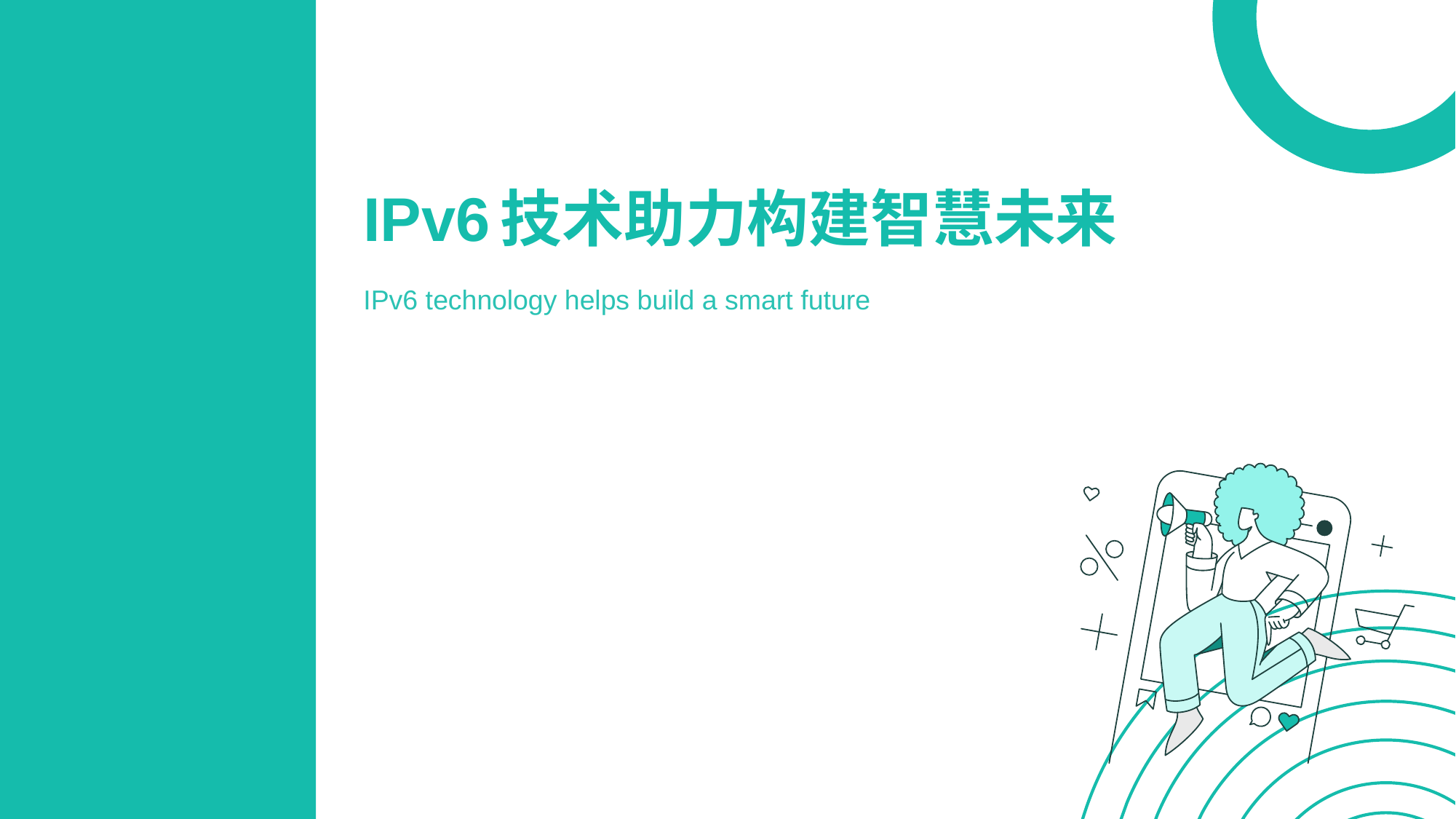

IPv6技术助力构建智慧未来
IPv6 technology helps build a smart future